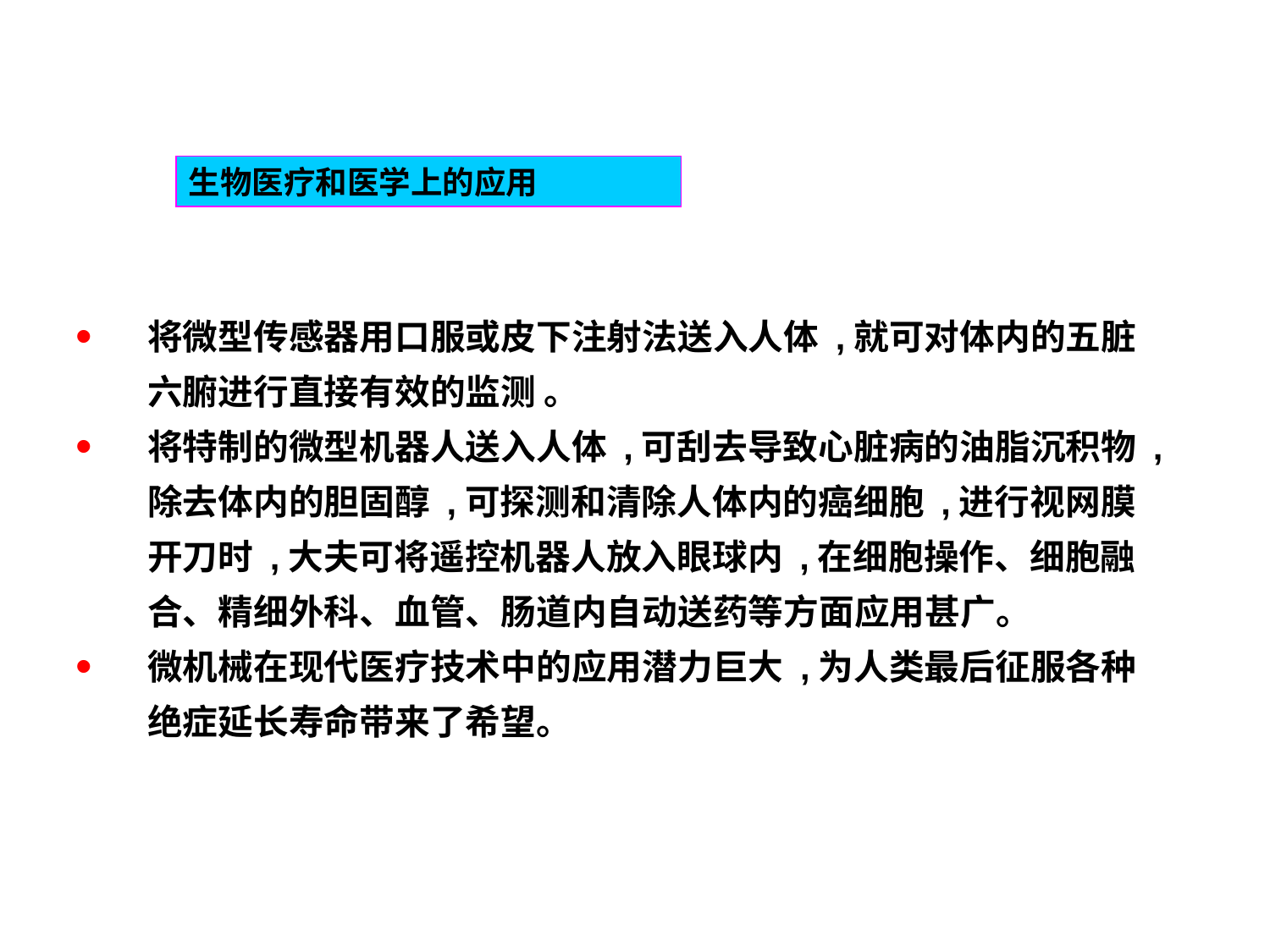

生物医疗和医学上的应用
将微型传感器用口服或皮下注射法送入人体 ,就可对体内的五脏六腑进行直接有效的监测 。
将特制的微型机器人送入人体 ,可刮去导致心脏病的油脂沉积物 ,除去体内的胆固醇 ,可探测和清除人体内的癌细胞 ,进行视网膜开刀时 ,大夫可将遥控机器人放入眼球内 ,在细胞操作、细胞融合、精细外科、血管、肠道内自动送药等方面应用甚广。
微机械在现代医疗技术中的应用潜力巨大 ,为人类最后征服各种绝症延长寿命带来了希望。